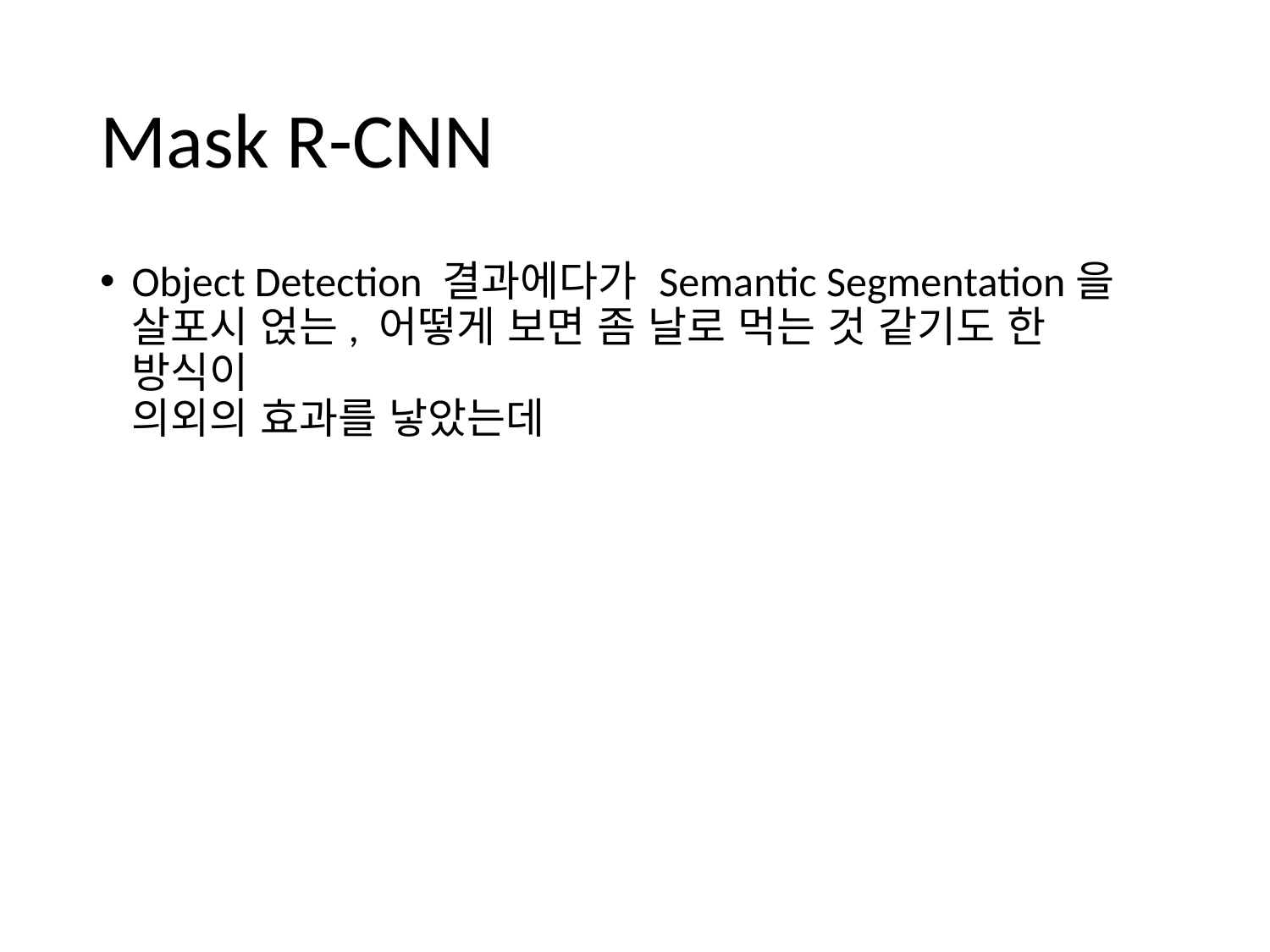

# Mask R-CNN
Object Detection 결과에다가 Semantic Segmentation을 살포시 얹는, 어떻게 보면 좀 날로 먹는 것 같기도 한 방식이
의외의 효과를 낳았는데